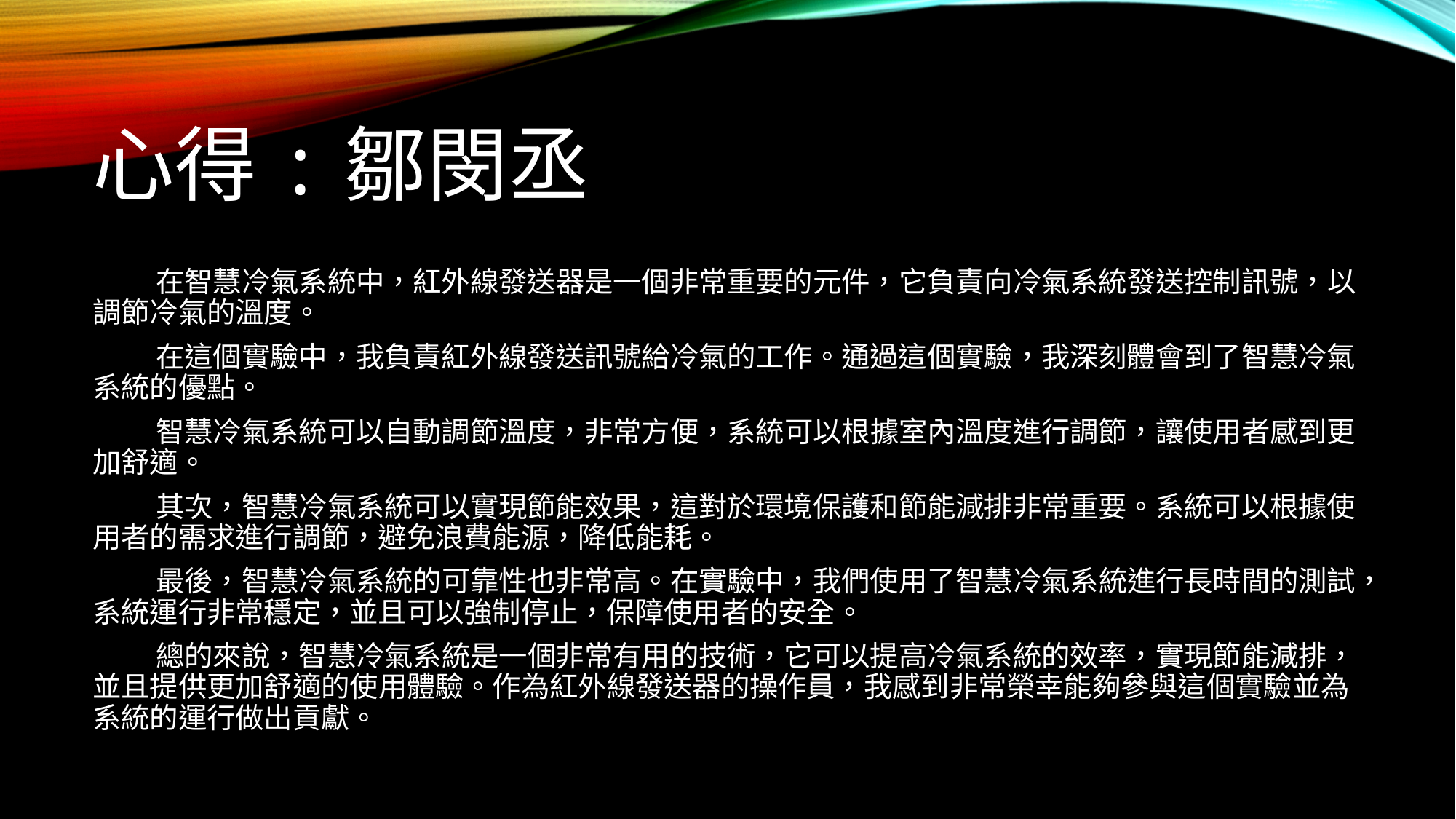

# 心得:鄒閔丞
    在智慧冷氣系統中，紅外線發送器是一個非常重要的元件，它負責向冷氣系統發送控制訊號，以調節冷氣的溫度。
    在這個實驗中，我負責紅外線發送訊號給冷氣的工作。通過這個實驗，我深刻體會到了智慧冷氣系統的優點。
    智慧冷氣系統可以自動調節溫度，非常方便，系統可以根據室內溫度進行調節，讓使用者感到更加舒適。
    其次，智慧冷氣系統可以實現節能效果，這對於環境保護和節能減排非常重要。系統可以根據使用者的需求進行調節，避免浪費能源，降低能耗。
    最後，智慧冷氣系統的可靠性也非常高。在實驗中，我們使用了智慧冷氣系統進行長時間的測試，系統運行非常穩定，並且可以強制停止，保障使用者的安全。
    總的來說，智慧冷氣系統是一個非常有用的技術，它可以提高冷氣系統的效率，實現節能減排，並且提供更加舒適的使用體驗。作為紅外線發送器的操作員，我感到非常榮幸能夠參與這個實驗並為系統的運行做出貢獻。